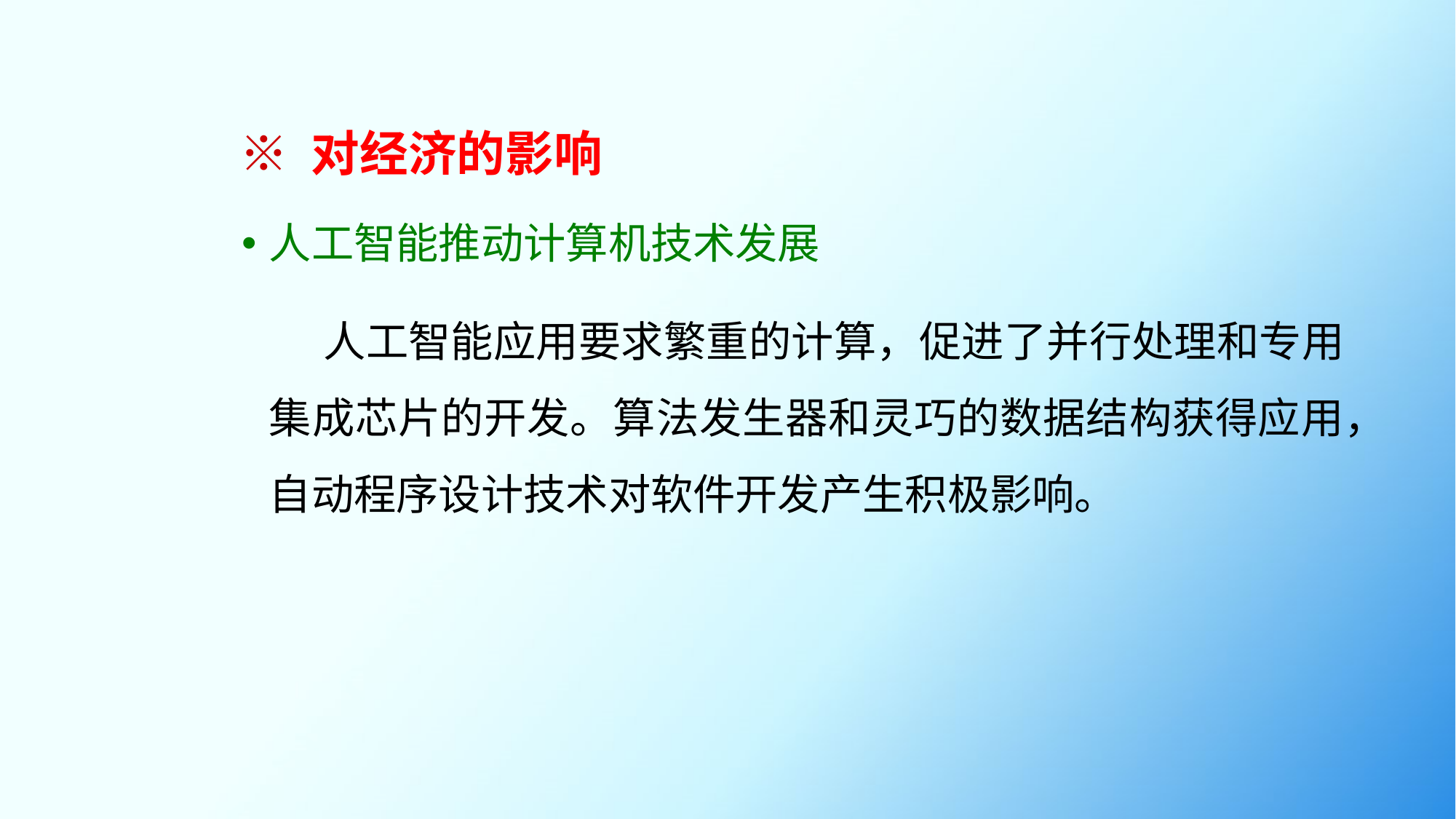

# ※ 对经济的影响
人工智能推动计算机技术发展
　　 人工智能应用要求繁重的计算，促进了并行处理和专用集成芯片的开发。算法发生器和灵巧的数据结构获得应用，自动程序设计技术对软件开发产生积极影响。